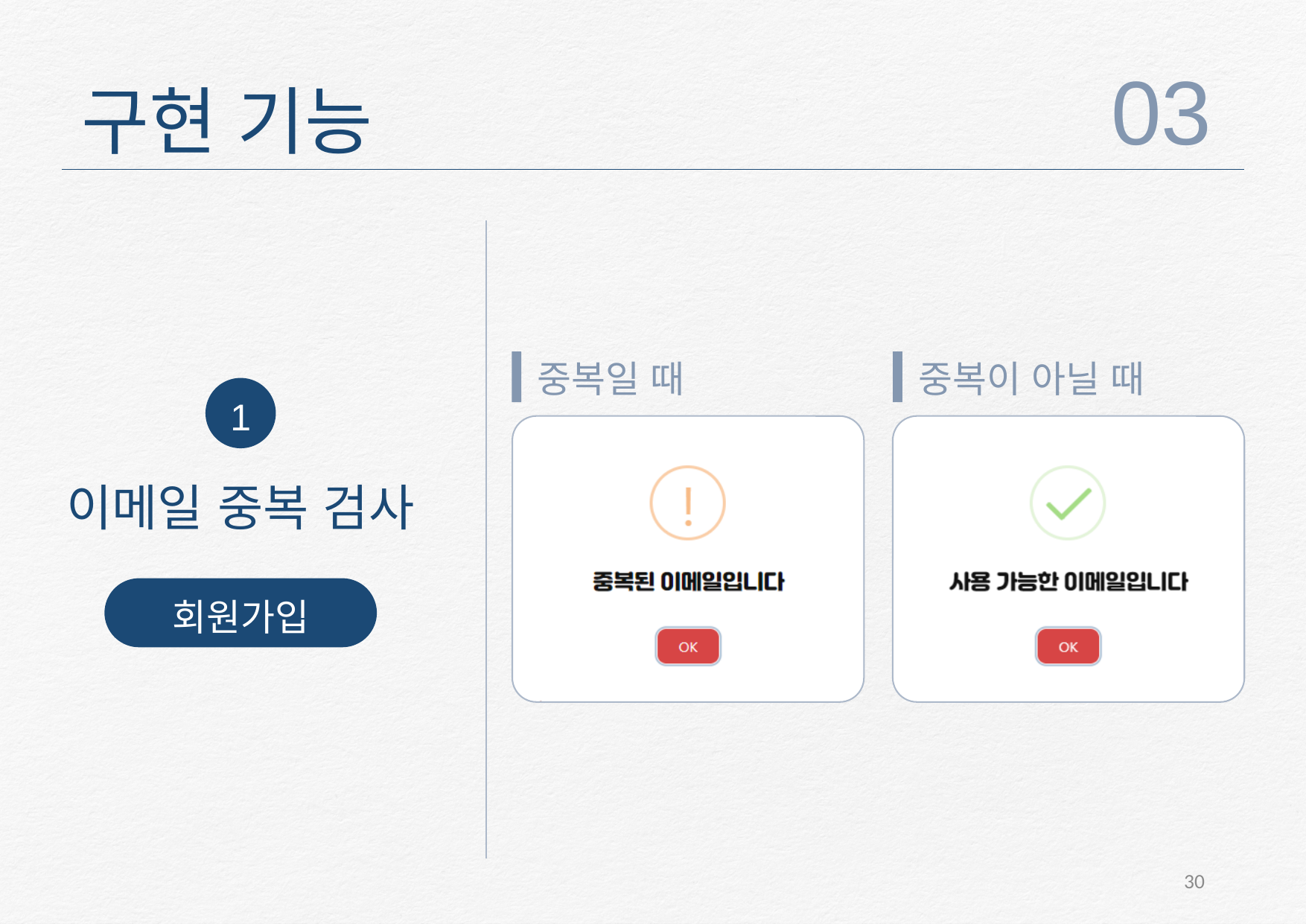

03
구현 기능
1
이메일 중복 검사
회원가입
중복일 때

중복이 아닐 때

30